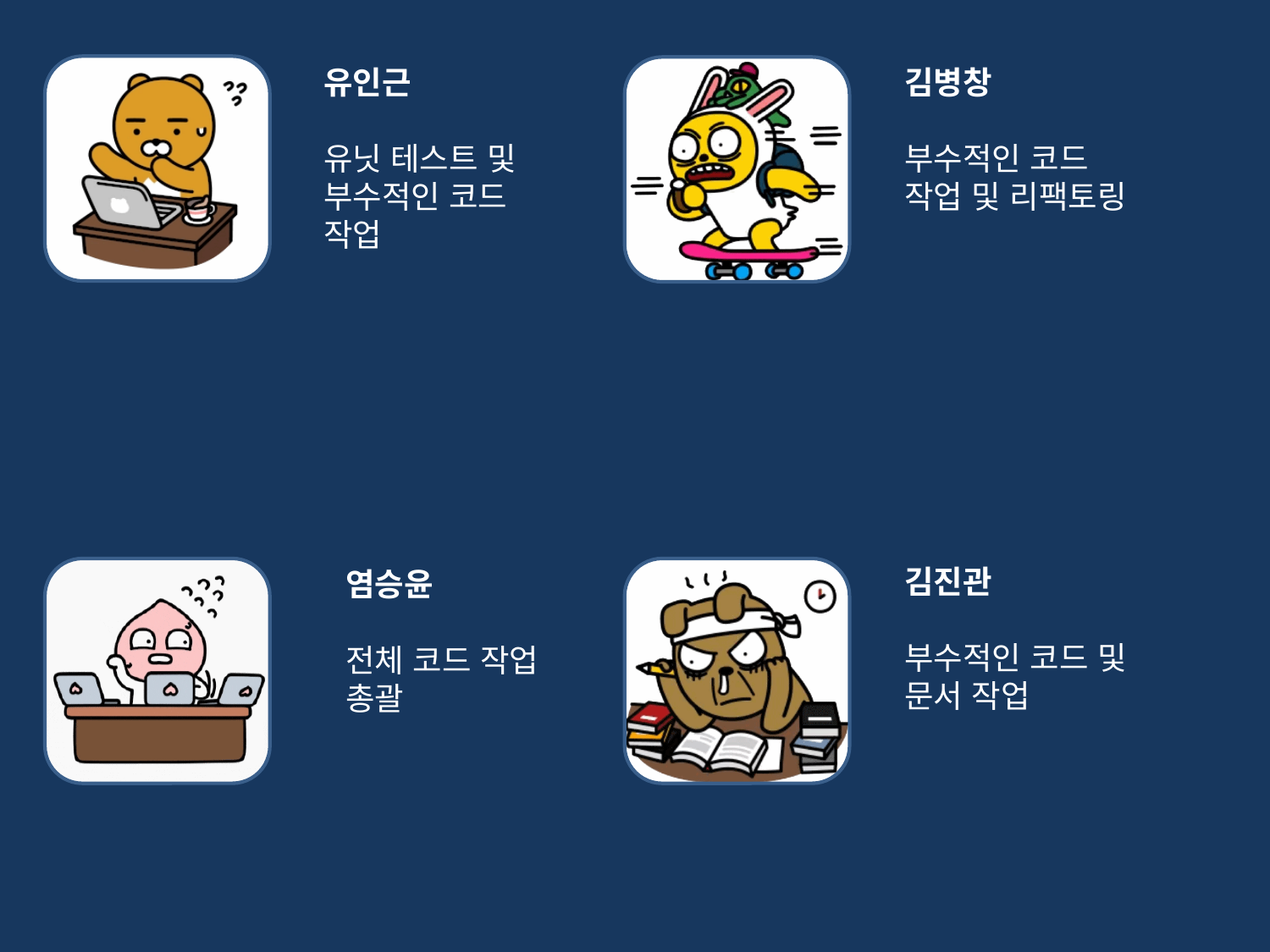

유인근

유닛 테스트 및 부수적인 코드 작업
김병창

부수적인 코드
작업 및 리팩토링

김진관

부수적인 코드 및 문서 작업

염승윤

전체 코드 작업 총괄